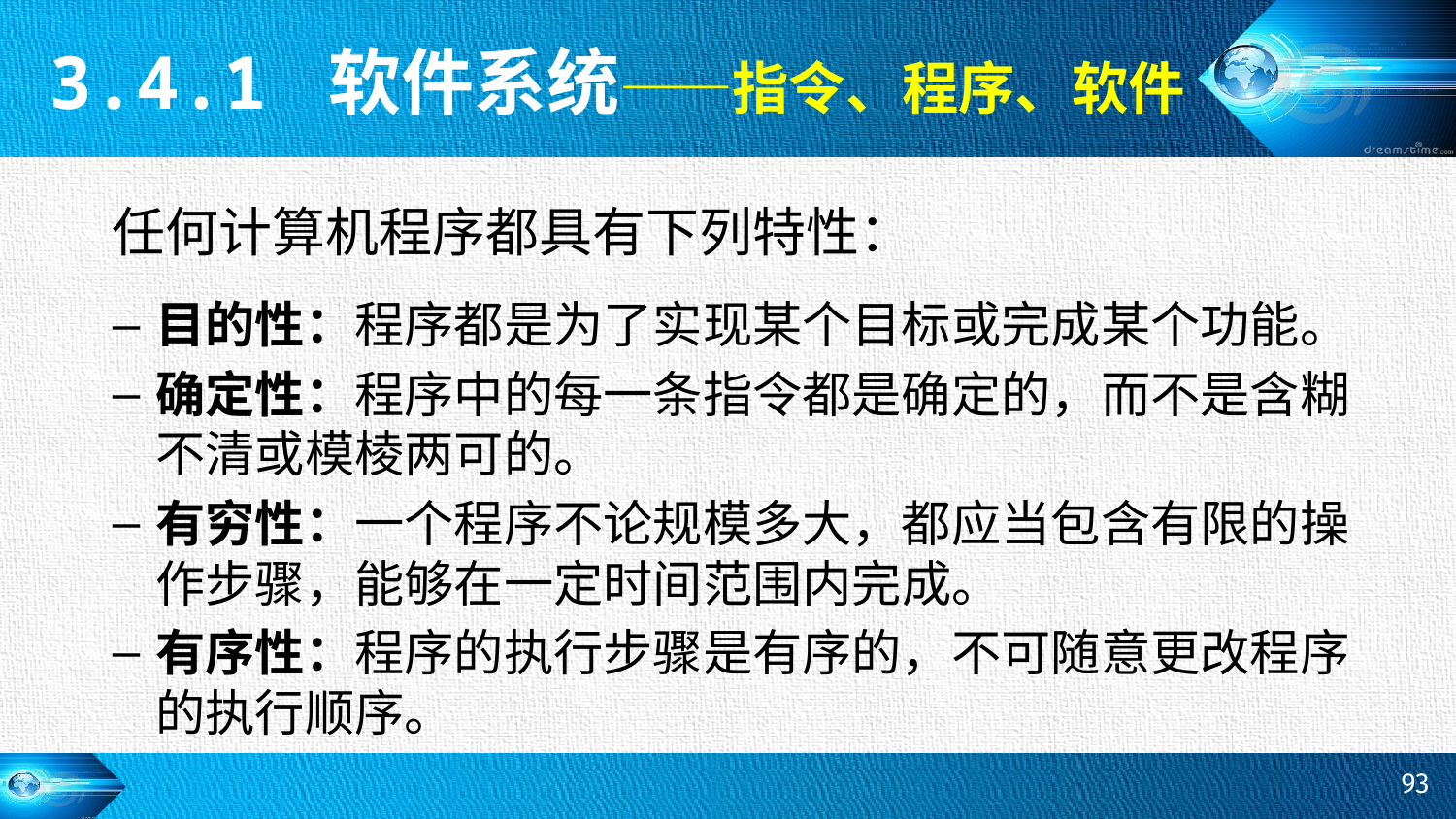

3.4.1 软件系统——指令、程序、软件
任何计算机程序都具有下列特性：
目的性：程序都是为了实现某个目标或完成某个功能。
确定性：程序中的每一条指令都是确定的，而不是含糊不清或模棱两可的。
有穷性：一个程序不论规模多大，都应当包含有限的操作步骤，能够在一定时间范围内完成。
有序性：程序的执行步骤是有序的，不可随意更改程序的执行顺序。
93